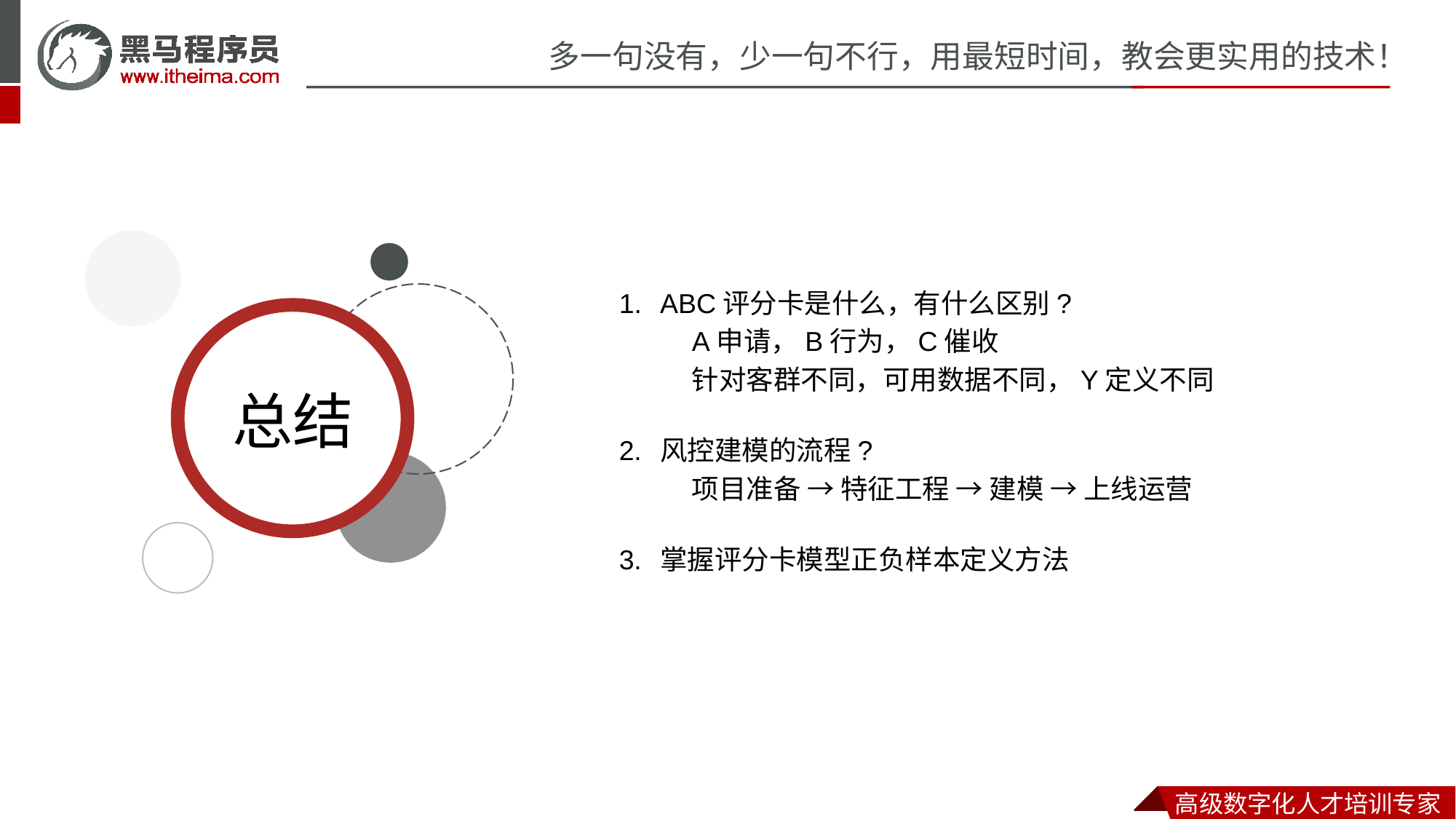

ABC评分卡是什么，有什么区别?
A申请，B行为，C催收
针对客群不同，可用数据不同，Y定义不同
风控建模的流程?
项目准备 → 特征工程 → 建模 → 上线运营
掌握评分卡模型正负样本定义方法